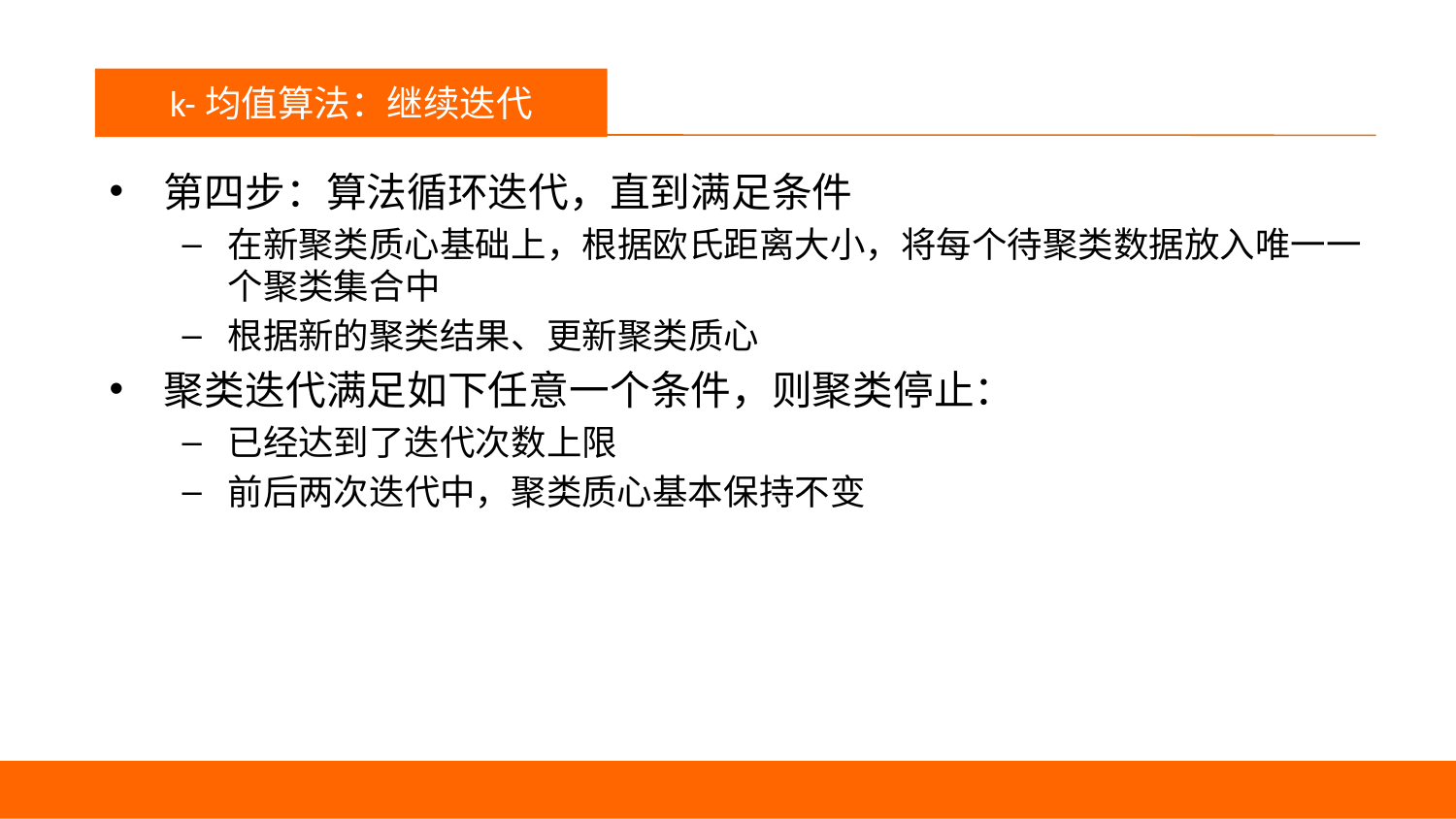

议程

k-均值算法：继续迭代
第四步：算法循环迭代，直到满足条件
在新聚类质心基础上，根据欧氏距离大小，将每个待聚类数据放入唯一一个聚类集合中
根据新的聚类结果、更新聚类质心
聚类迭代满足如下任意一个条件，则聚类停止：
已经达到了迭代次数上限
前后两次迭代中，聚类质心基本保持不变